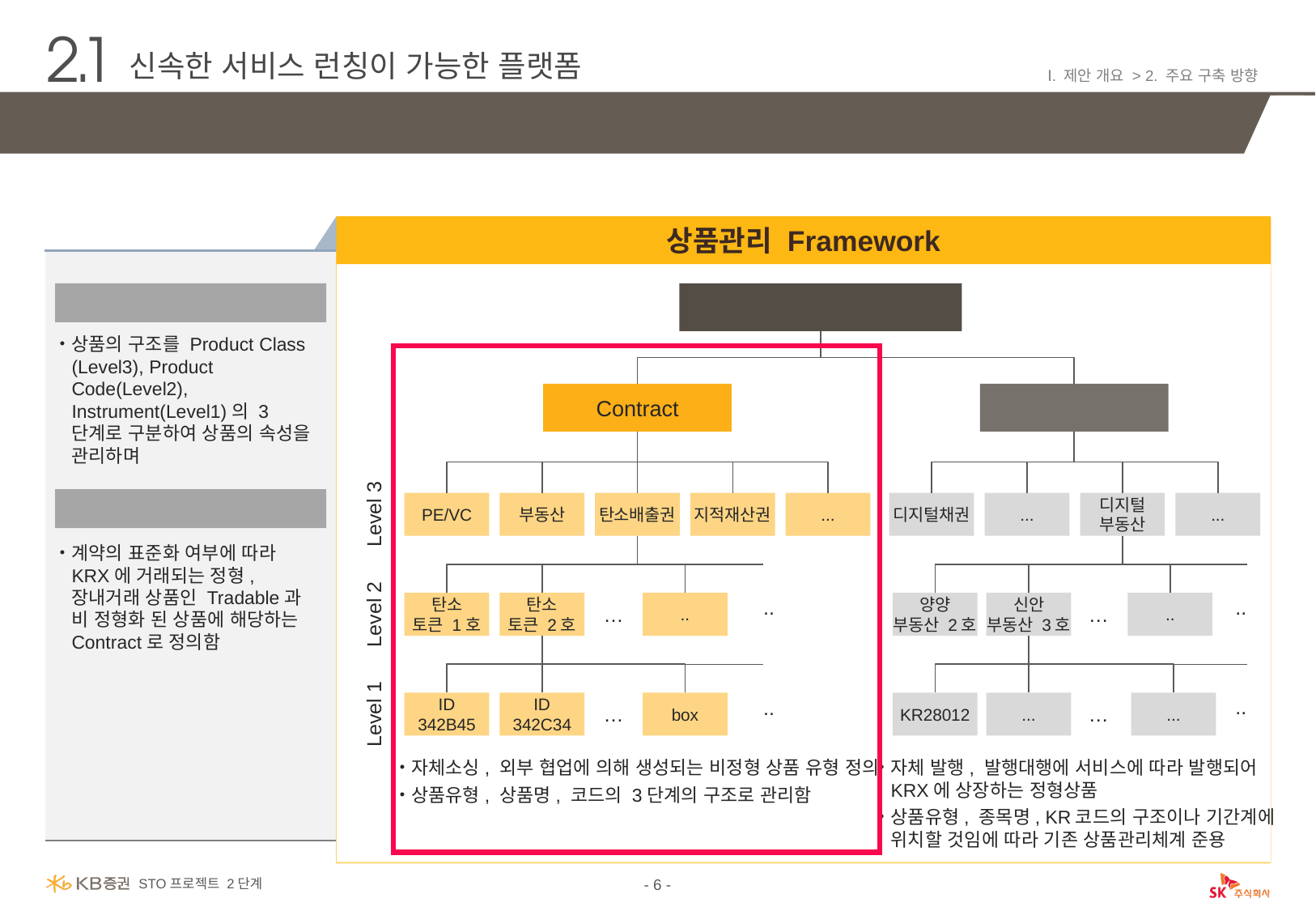

2.1
신속한 서비스 런칭이 가능한 플랫폼
Ⅰ. 제안 개요 > 2. 주요 구축 방향
상품의 구조를 3단계로 구분하고 정형/비정형 상품관리가 가능한 프레임워크 설계

상품관리 Framework

STO Product
상품구조 정의
상품의 구조를 Product Class
(Level3), Product Code(Level2), Instrument(Level1)의 3단계로 구분하여 상품의 속성을 관리하며

Contract
Tradable

상품유형 정의
계약의 표준화 여부에 따라 KRX에 거래되는 정형, 장내거래 상품인 Tradable과 비 정형화 된 상품에 해당하는 Contract로 정의함
PE/VC
부동산
탄소배출권
지적재산권
...
디지털채권
...
디지털
부동산
...
Level 3
탄소
토큰 1호
탄소
토큰 2호
..
양양
부동산 2호
신안
부동산 3호
..
..
..
Level 2
…
…
ID
342B45
ID
342C34
box
KR28012
...
...
..
..
…
Level 1
…
자체소싱, 외부 협업에 의해 생성되는 비정형 상품 유형 정의
상품유형, 상품명, 코드의 3단계의 구조로 관리함
자체 발행, 발행대행에 서비스에 따라 발행되어
KRX에 상장하는 정형상품
상품유형, 종목명, KR코드의 구조이나 기간계에
위치할 것임에 따라 기존 상품관리체계 준용